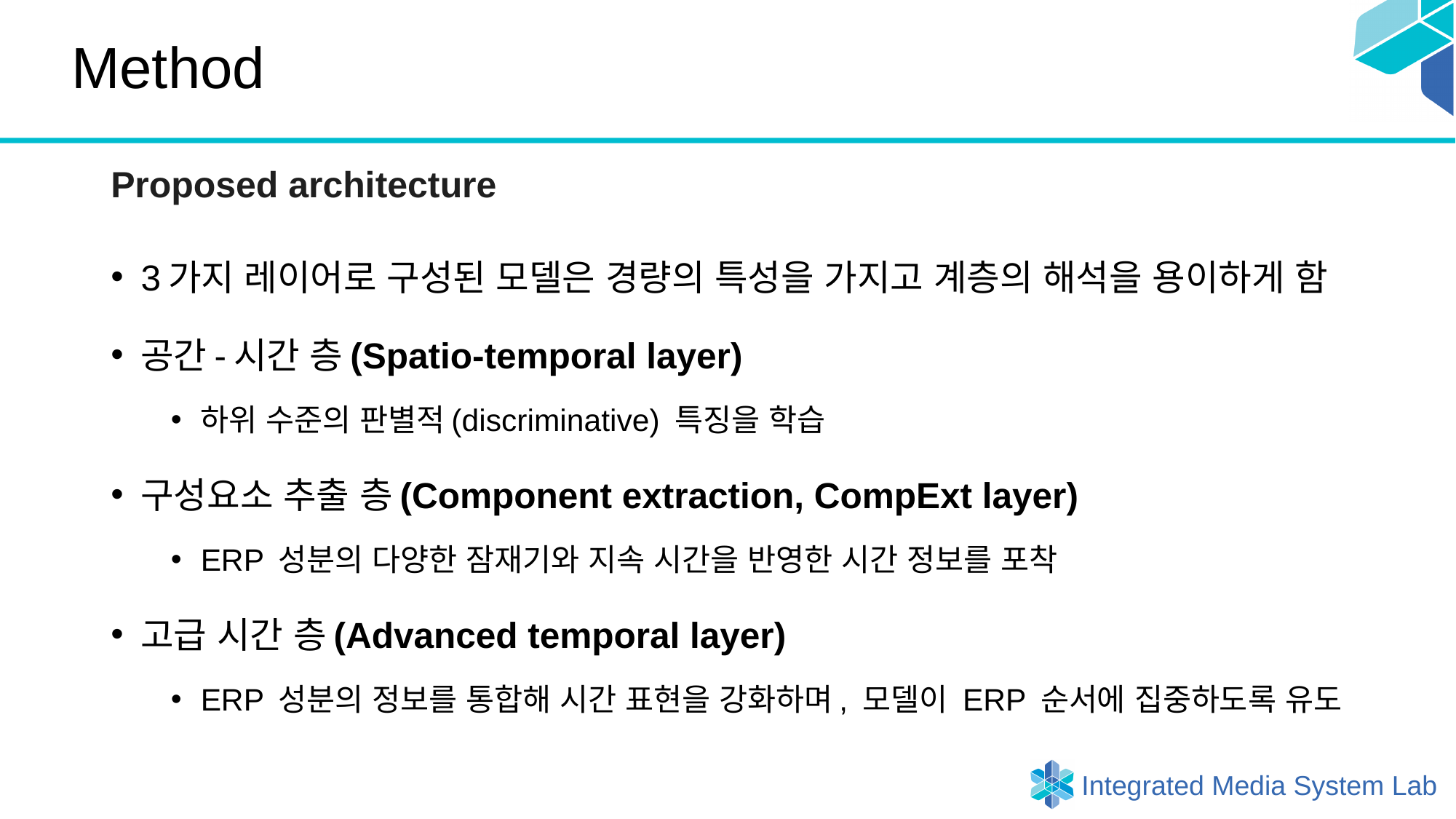

# Method
Proposed architecture
3가지 레이어로 구성된 모델은 경량의 특성을 가지고 계층의 해석을 용이하게 함
공간-시간 층(Spatio-temporal layer)
하위 수준의 판별적(discriminative) 특징을 학습
구성요소 추출 층(Component extraction, CompExt layer)
ERP 성분의 다양한 잠재기와 지속 시간을 반영한 시간 정보를 포착
고급 시간 층(Advanced temporal layer)
ERP 성분의 정보를 통합해 시간 표현을 강화하며, 모델이 ERP 순서에 집중하도록 유도